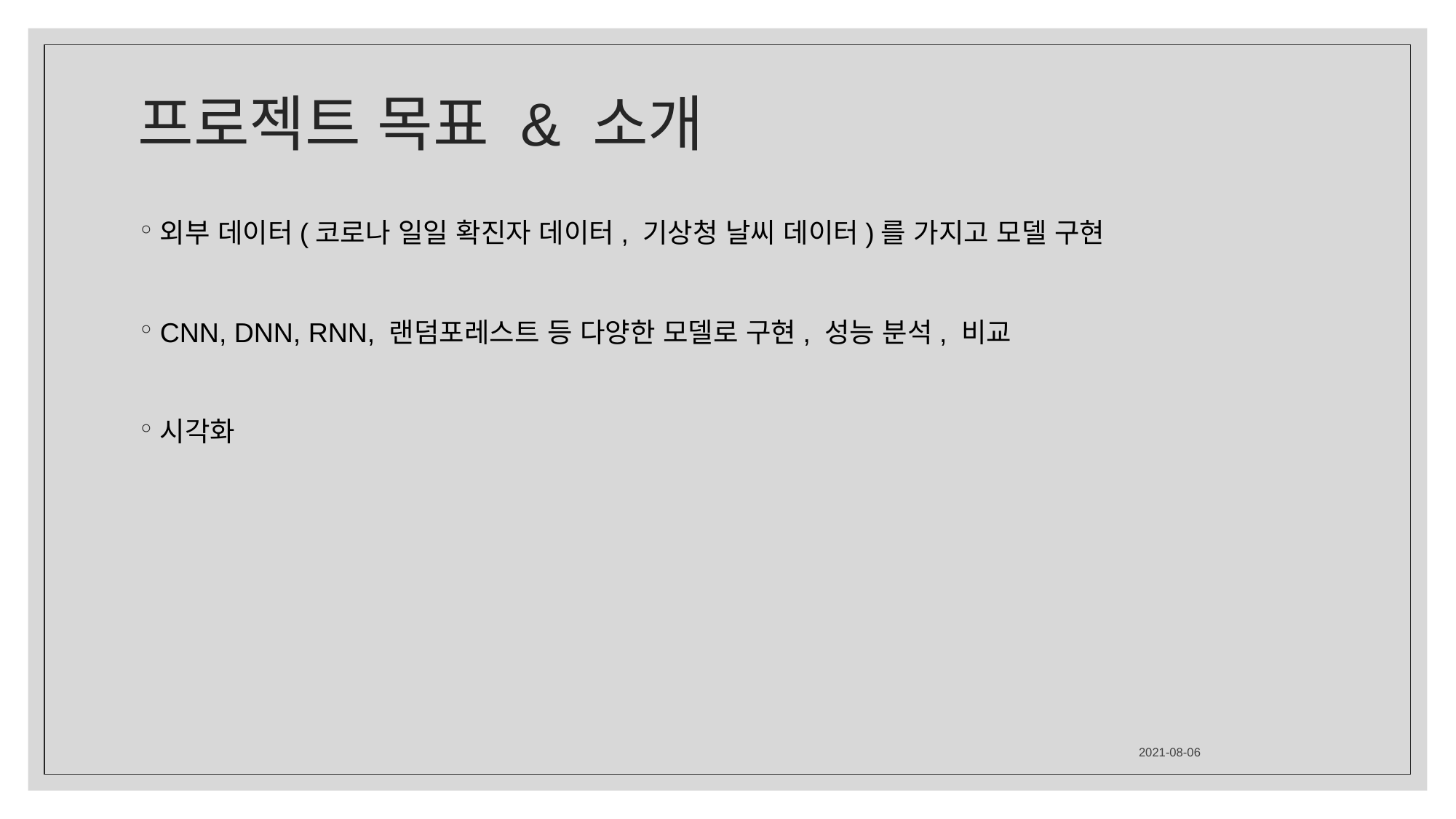

# 프로젝트 목표 & 소개
외부 데이터(코로나 일일 확진자 데이터, 기상청 날씨 데이터)를 가지고 모델 구현

CNN, DNN, RNN, 랜덤포레스트 등 다양한 모델로 구현, 성능 분석, 비교

시각화
2021-08-06